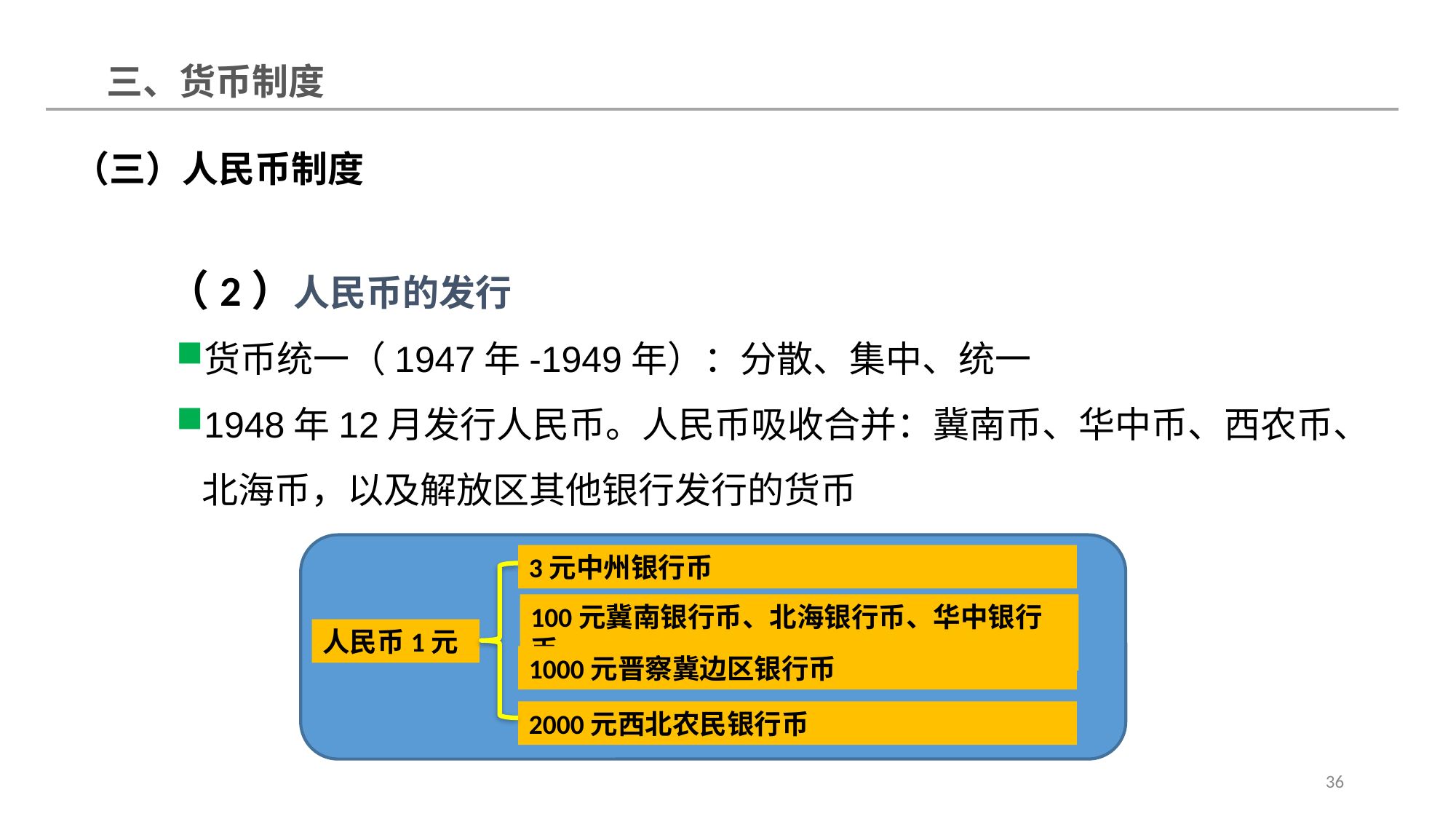

三、货币制度
（三）人民币制度
 （2）人民币的发行
货币统一（1947年-1949年）：分散、集中、统一
1948年12月发行人民币。人民币吸收合并：冀南币、华中币、西农币、北海币，以及解放区其他银行发行的货币

3元中州银行币

100元冀南银行币、北海银行币、华中银行币
人民币1元
1000元晋察冀边区银行币
2000元西北农民银行币
36